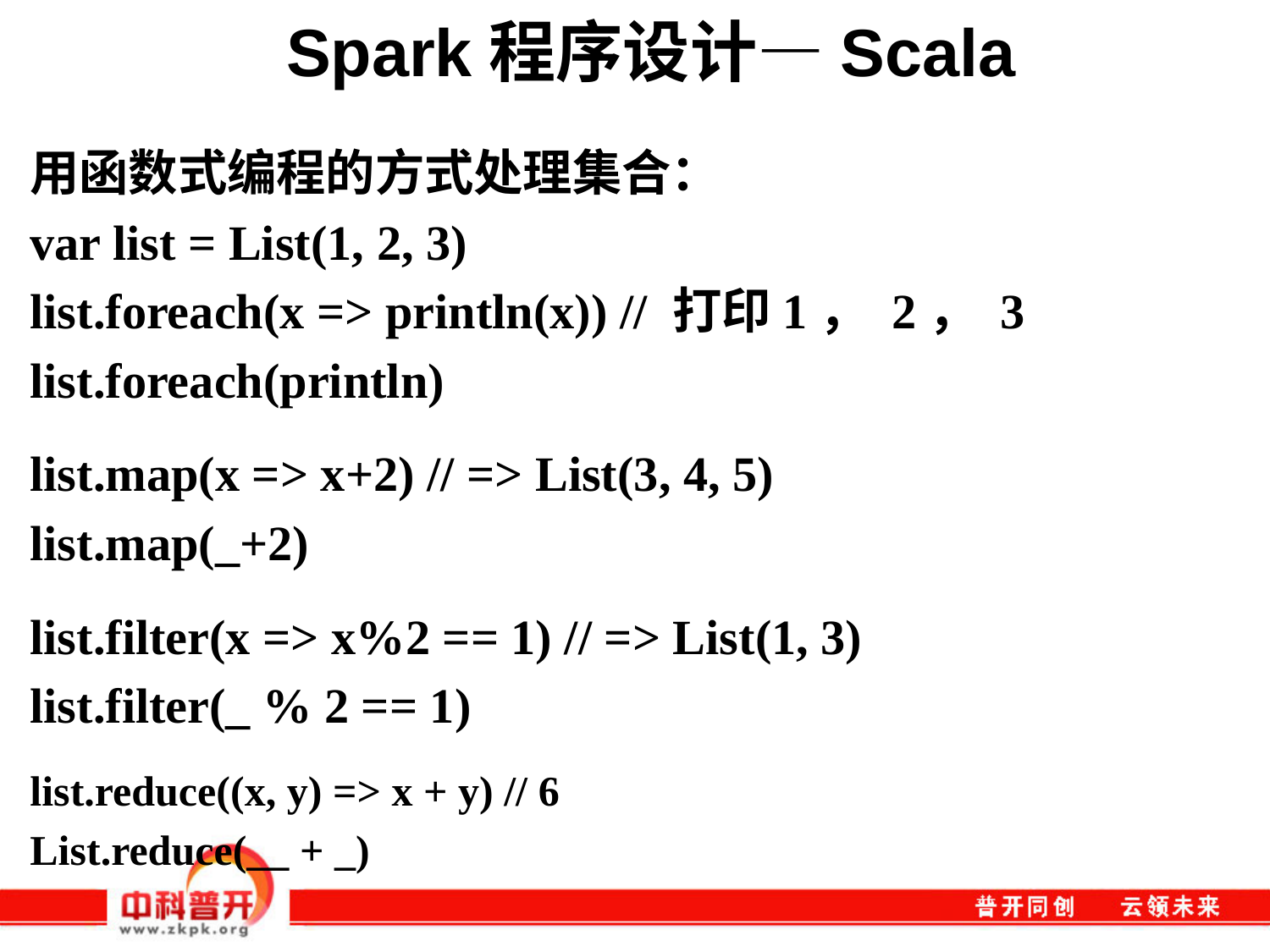

# Spark程序设计—Scala
用函数式编程的方式处理集合：
var list = List(1, 2, 3)
list.foreach(x => println(x)) // 打印1， 2， 3
list.foreach(println)

list.map(x => x+2) // => List(3, 4, 5)
list.map(_+2)

list.filter(x => x%2 == 1) // => List(1, 3)
list.filter(_ % 2 == 1)

list.reduce((x, y) => x + y) // 6
List.reduce(__ + _)